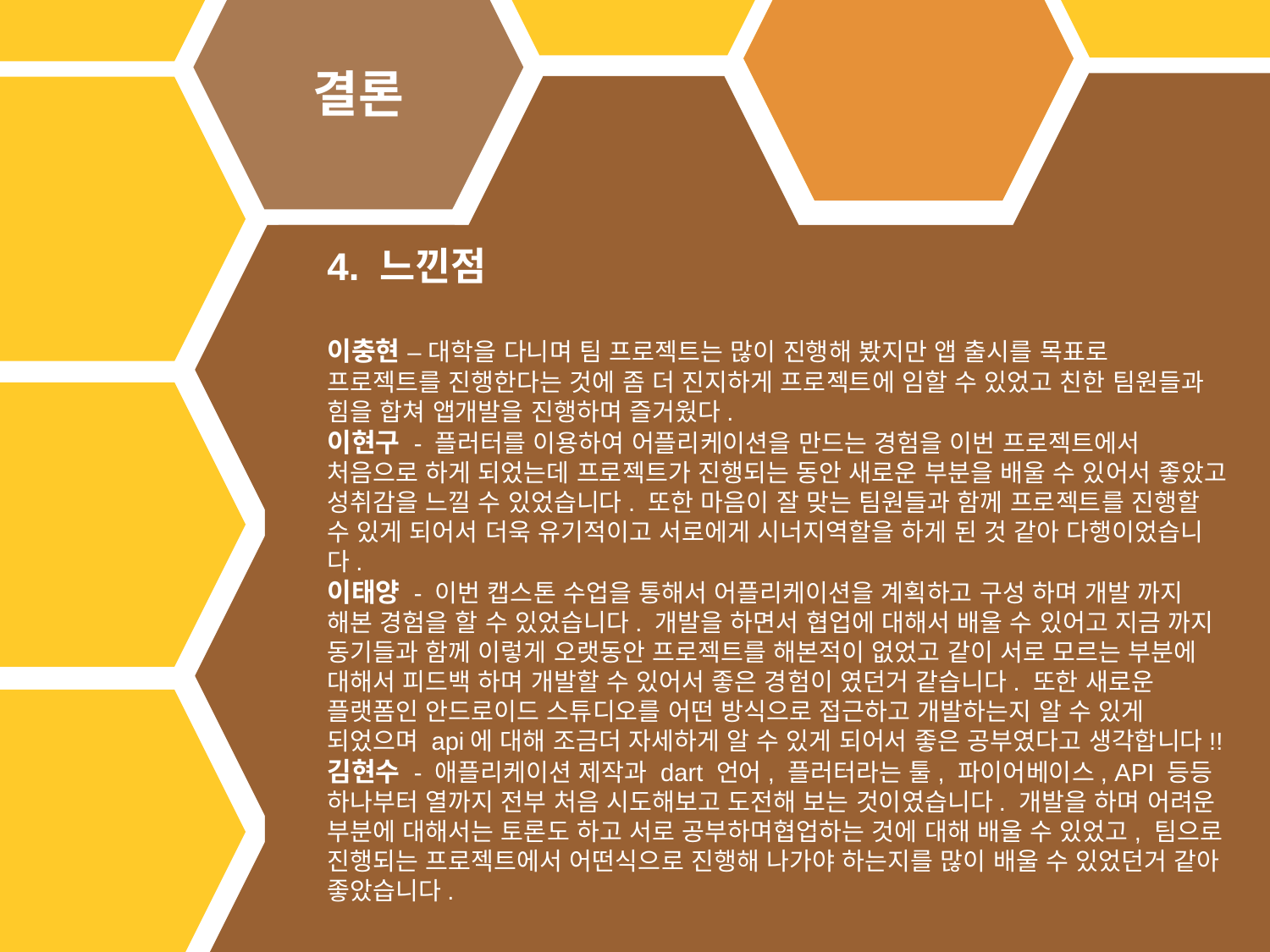

결론

4. 느낀점

이충현 – 대학을 다니며 팀 프로젝트는 많이 진행해 봤지만 앱 출시를 목표로 프로젝트를 진행한다는 것에 좀 더 진지하게 프로젝트에 임할 수 있었고 친한 팀원들과 힘을 합쳐 앱개발을 진행하며 즐거웠다.
이현구 - 플러터를 이용하여 어플리케이션을 만드는 경험을 이번 프로젝트에서 처음으로 하게 되었는데 프로젝트가 진행되는 동안 새로운 부분을 배울 수 있어서 좋았고 성취감을 느낄 수 있었습니다. 또한 마음이 잘 맞는 팀원들과 함께 프로젝트를 진행할 수 있게 되어서 더욱 유기적이고 서로에게 시너지역할을 하게 된 것 같아 다행이었습니다.
이태양 - 이번 캡스톤 수업을 통해서 어플리케이션을 계획하고 구성 하며 개발 까지 해본 경험을 할 수 있었습니다. 개발을 하면서 협업에 대해서 배울 수 있어고 지금 까지 동기들과 함께 이렇게 오랫동안 프로젝트를 해본적이 없었고 같이 서로 모르는 부분에 대해서 피드백 하며 개발할 수 있어서 좋은 경험이 였던거 같습니다. 또한 새로운 플랫폼인 안드로이드 스튜디오를 어떤 방식으로 접근하고 개발하는지 알 수 있게 되었으며 api에 대해 조금더 자세하게 알 수 있게 되어서 좋은 공부였다고 생각합니다!!
김현수 - 애플리케이션 제작과 dart 언어, 플러터라는 툴, 파이어베이스, API 등등 하나부터 열까지 전부 처음 시도해보고 도전해 보는 것이였습니다. 개발을 하며 어려운 부분에 대해서는 토론도 하고 서로 공부하며협업하는 것에 대해 배울 수 있었고, 팀으로 진행되는 프로젝트에서 어떤식으로 진행해 나가야 하는지를 많이 배울 수 있었던거 같아 좋았습니다.